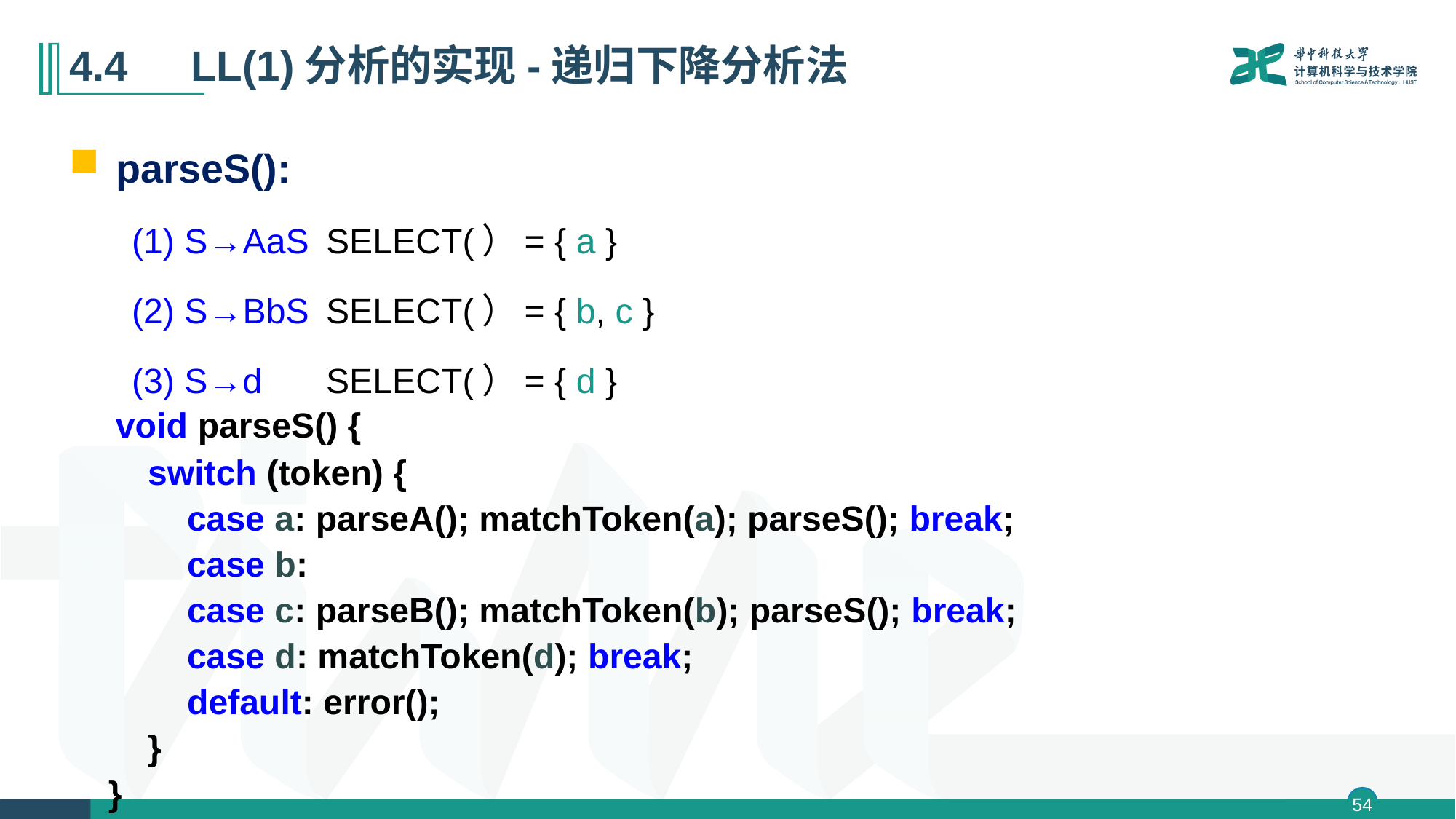

# 4.4　LL(1)分析的实现-递归下降分析法
parseS():
(1) S→AaS	SELECT(）= { a }
(2) S→BbS	SELECT(）= { b, c }
(3) S→d		SELECT(）= { d }
    void parseS() {
        switch (token) {
            case a: parseA(); matchToken(a); parseS(); break;
            case b:
            case c: parseB(); matchToken(b); parseS(); break;
            case d: matchToken(d); break;
            default: error();
        }
    }